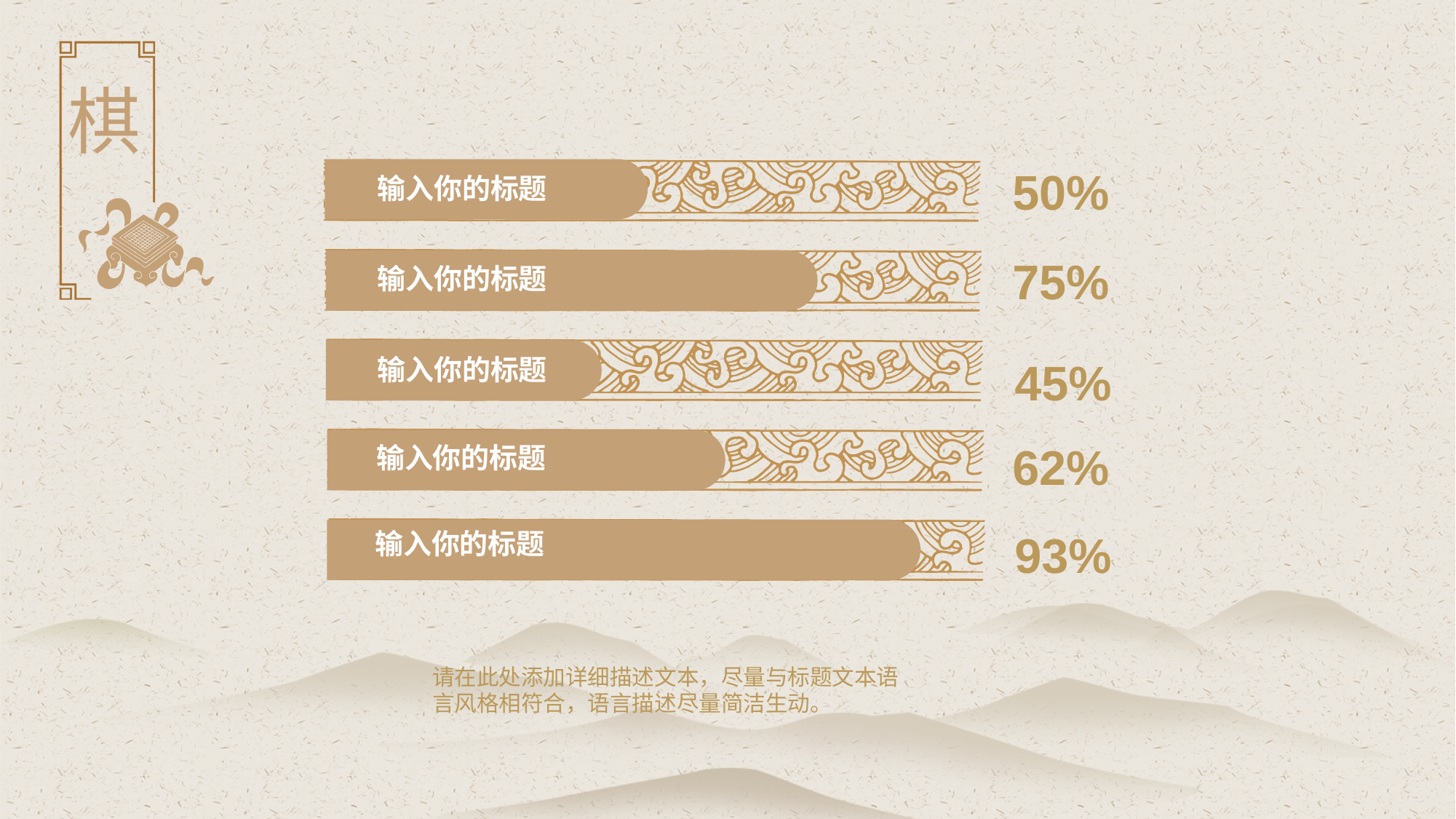

50%

输入你的标题

75%

输入你的标题

输入你的标题
45%

62%
输入你的标题

93%
输入你的标题
请在此处添加详细描述文本，尽量与标题文本语言风格相符合，语言描述尽量简洁生动。